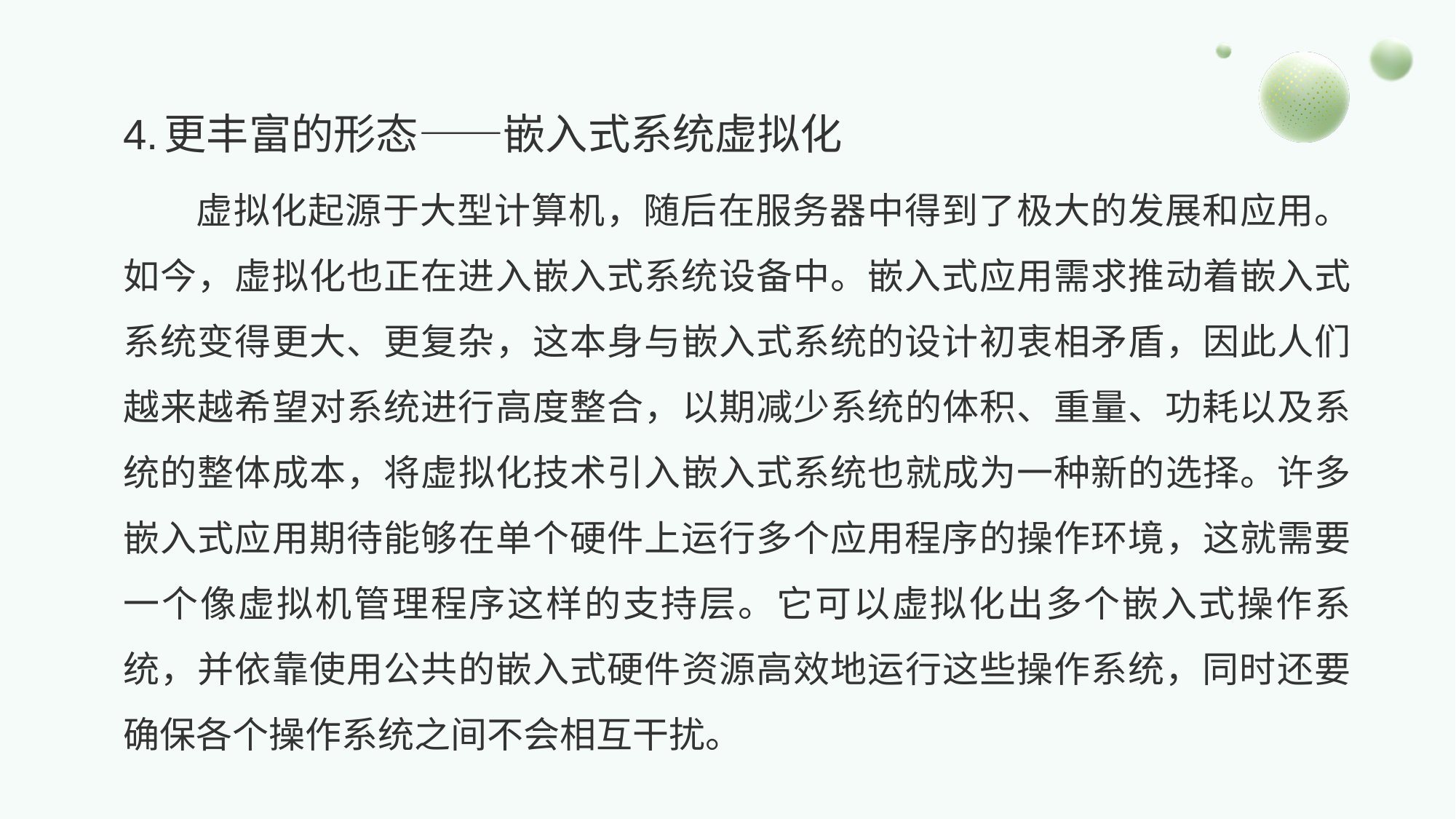

4.	更丰富的形态——嵌入式系统虚拟化
虚拟化起源于大型计算机，随后在服务器中得到了极大的发展和应用。如今，虚拟化也正在进入嵌入式系统设备中。嵌入式应用需求推动着嵌入式系统变得更大、更复杂，这本身与嵌入式系统的设计初衷相矛盾，因此人们越来越希望对系统进行高度整合，以期减少系统的体积、重量、功耗以及系统的整体成本，将虚拟化技术引入嵌入式系统也就成为一种新的选择。许多嵌入式应用期待能够在单个硬件上运行多个应用程序的操作环境，这就需要一个像虚拟机管理程序这样的支持层。它可以虚拟化出多个嵌入式操作系统，并依靠使用公共的嵌入式硬件资源高效地运行这些操作系统，同时还要确保各个操作系统之间不会相互干扰。